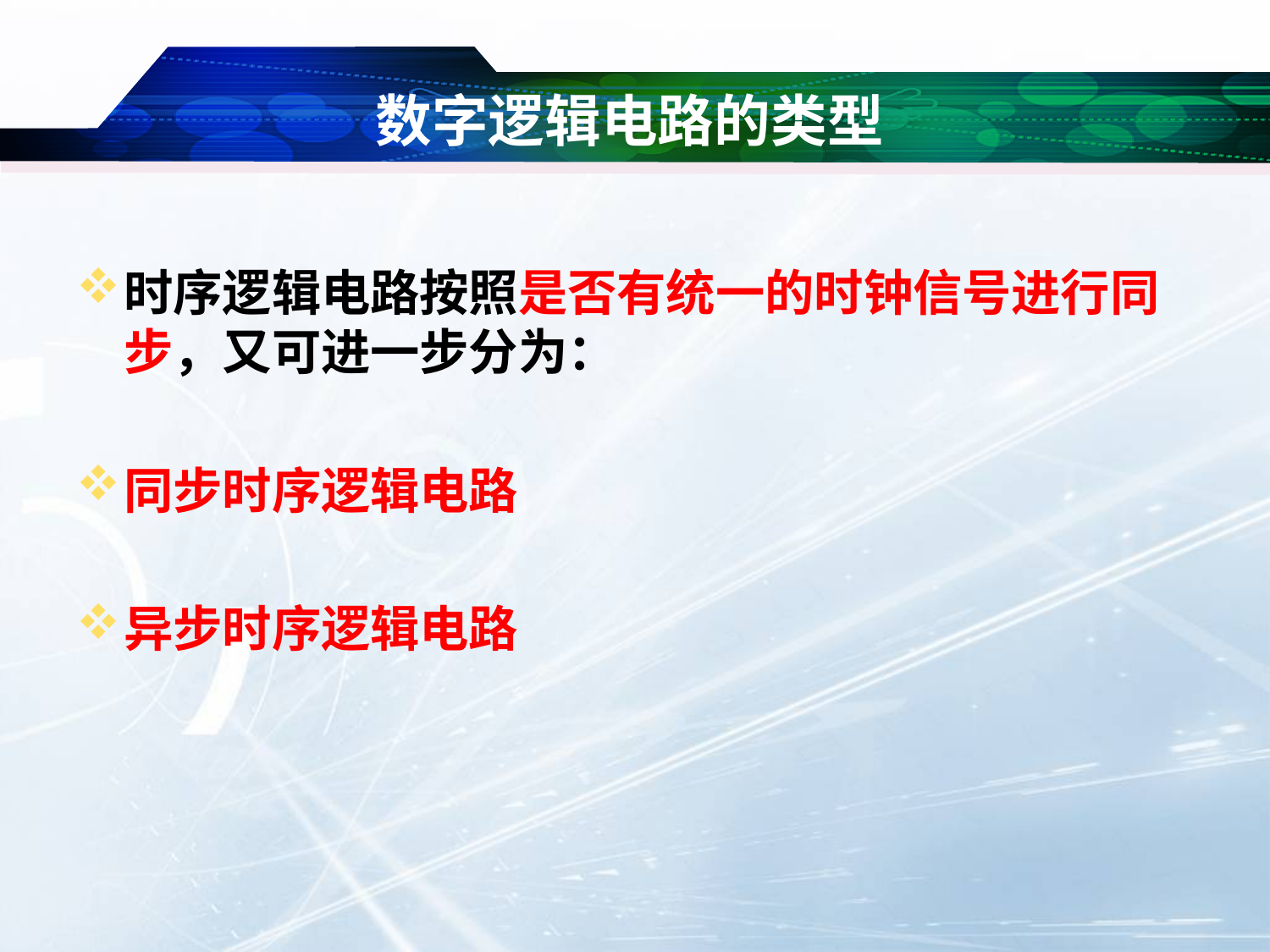

# 数字逻辑电路的类型

时序逻辑电路按照是否有统一的时钟信号进行同步，又可进一步分为：

同步时序逻辑电路

异步时序逻辑电路